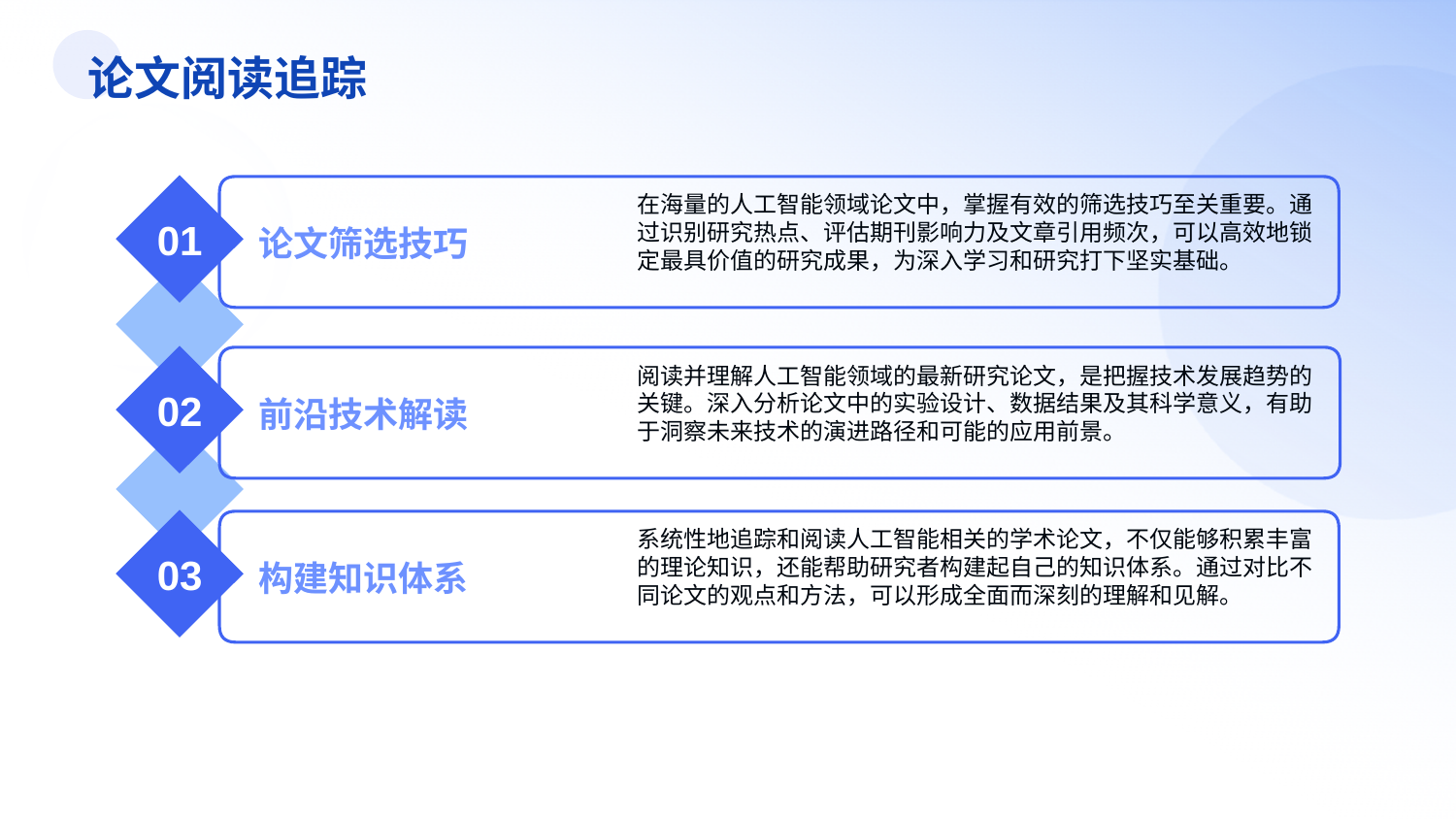

论文阅读追踪

在海量的人工智能领域论文中，掌握有效的筛选技巧至关重要。通过识别研究热点、评估期刊影响力及文章引用频次，可以高效地锁定最具价值的研究成果，为深入学习和研究打下坚实基础。

01

论文筛选技巧

阅读并理解人工智能领域的最新研究论文，是把握技术发展趋势的关键。深入分析论文中的实验设计、数据结果及其科学意义，有助于洞察未来技术的演进路径和可能的应用前景。

02

前沿技术解读

系统性地追踪和阅读人工智能相关的学术论文，不仅能够积累丰富的理论知识，还能帮助研究者构建起自己的知识体系。通过对比不同论文的观点和方法，可以形成全面而深刻的理解和见解。

03

构建知识体系